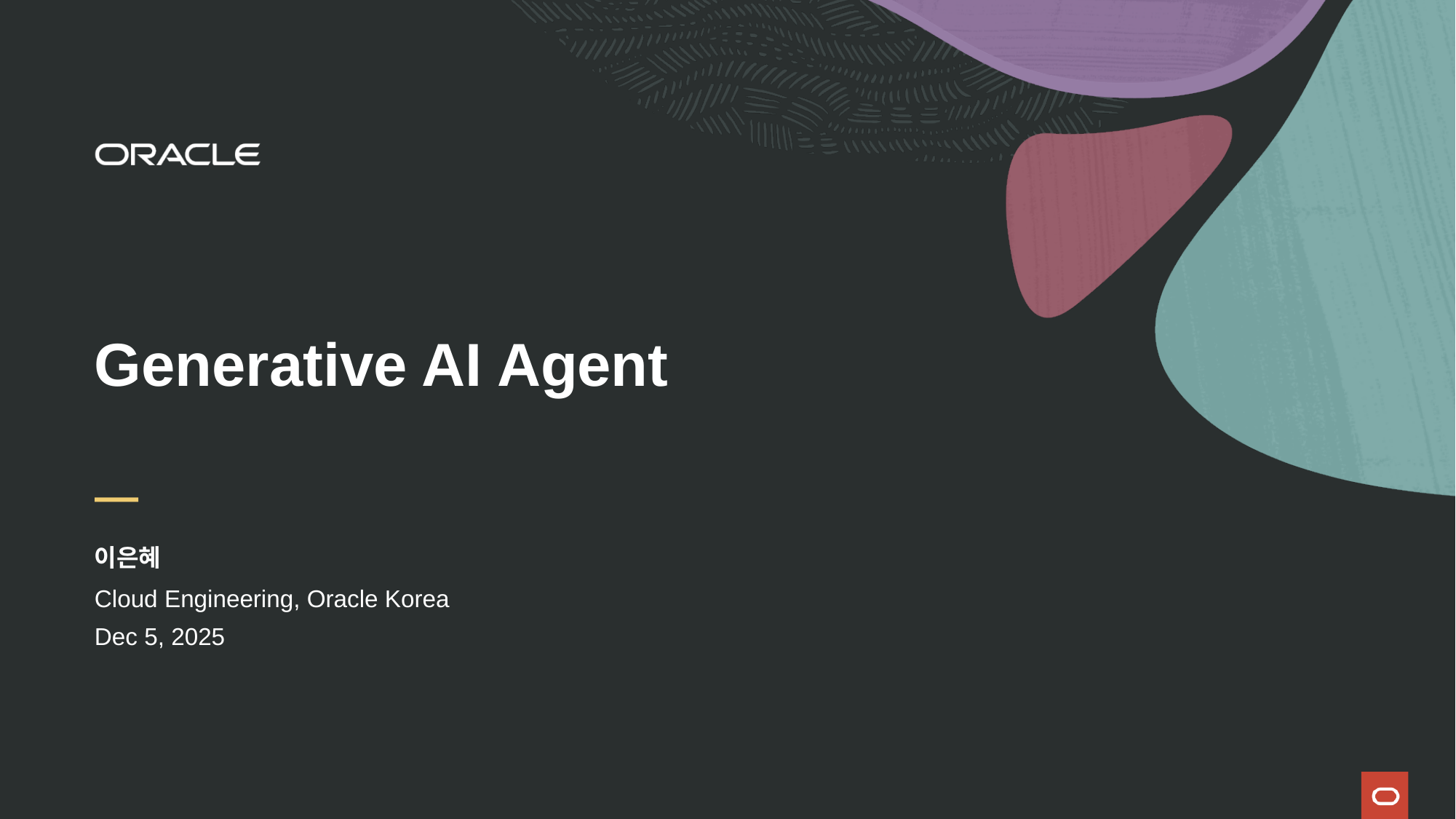

# Generative AI Agent

이은혜
Cloud Engineering, Oracle Korea
Dec 5, 2025
1
Copyright © 2025, Oracle and/or its affiliates |  Confidential: Internal/Restricted/Highly Restricted